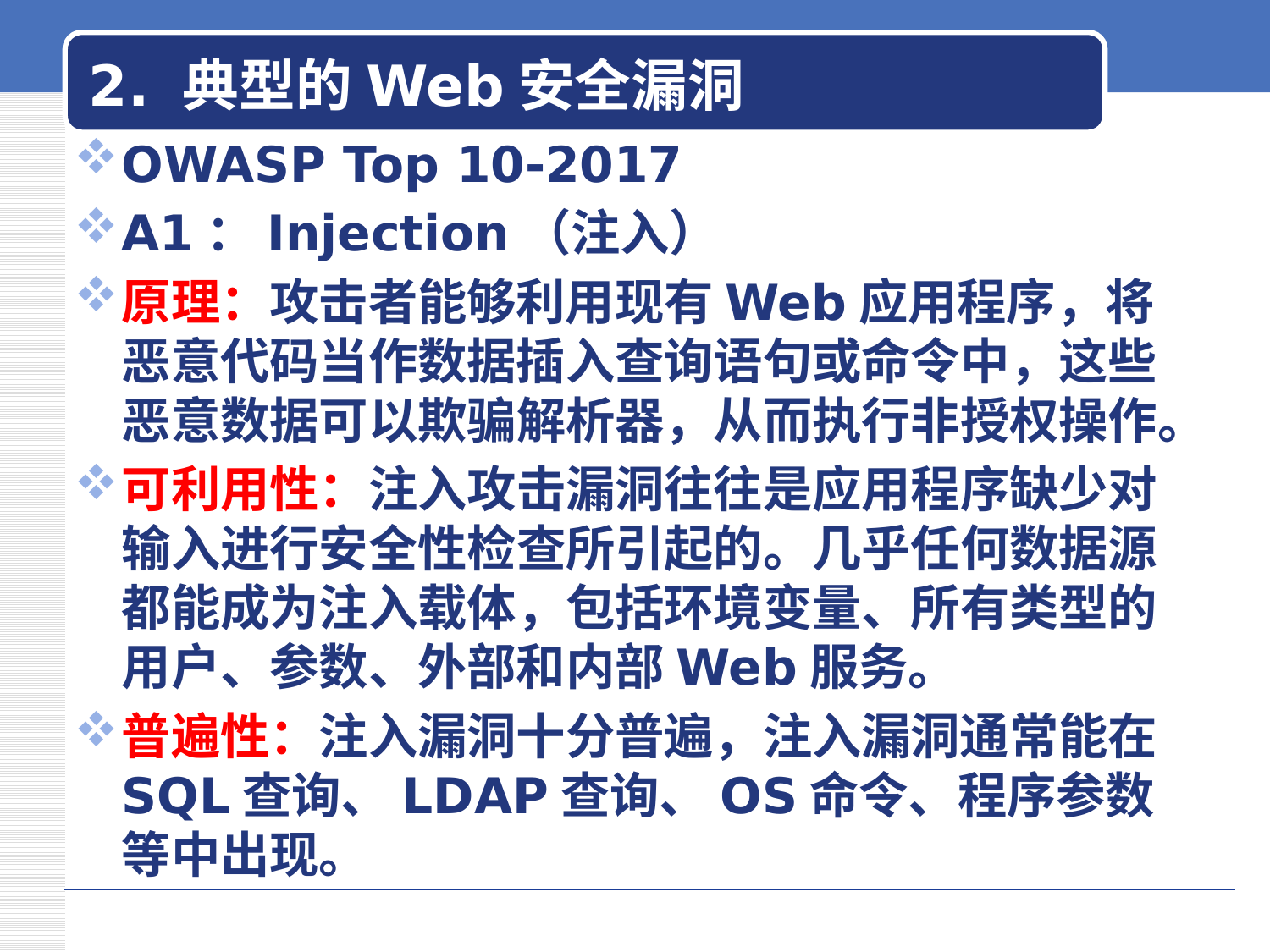

# 2. 典型的Web安全漏洞
OWASP Top 10-2017
A1：Injection（注入）
原理：攻击者能够利用现有Web应用程序，将恶意代码当作数据插入查询语句或命令中，这些恶意数据可以欺骗解析器，从而执行非授权操作。
可利用性：注入攻击漏洞往往是应用程序缺少对输入进行安全性检查所引起的。几乎任何数据源都能成为注入载体，包括环境变量、所有类型的用户、参数、外部和内部Web服务。
普遍性：注入漏洞十分普遍，注入漏洞通常能在SQL查询、LDAP查询、OS命令、程序参数等中出现。